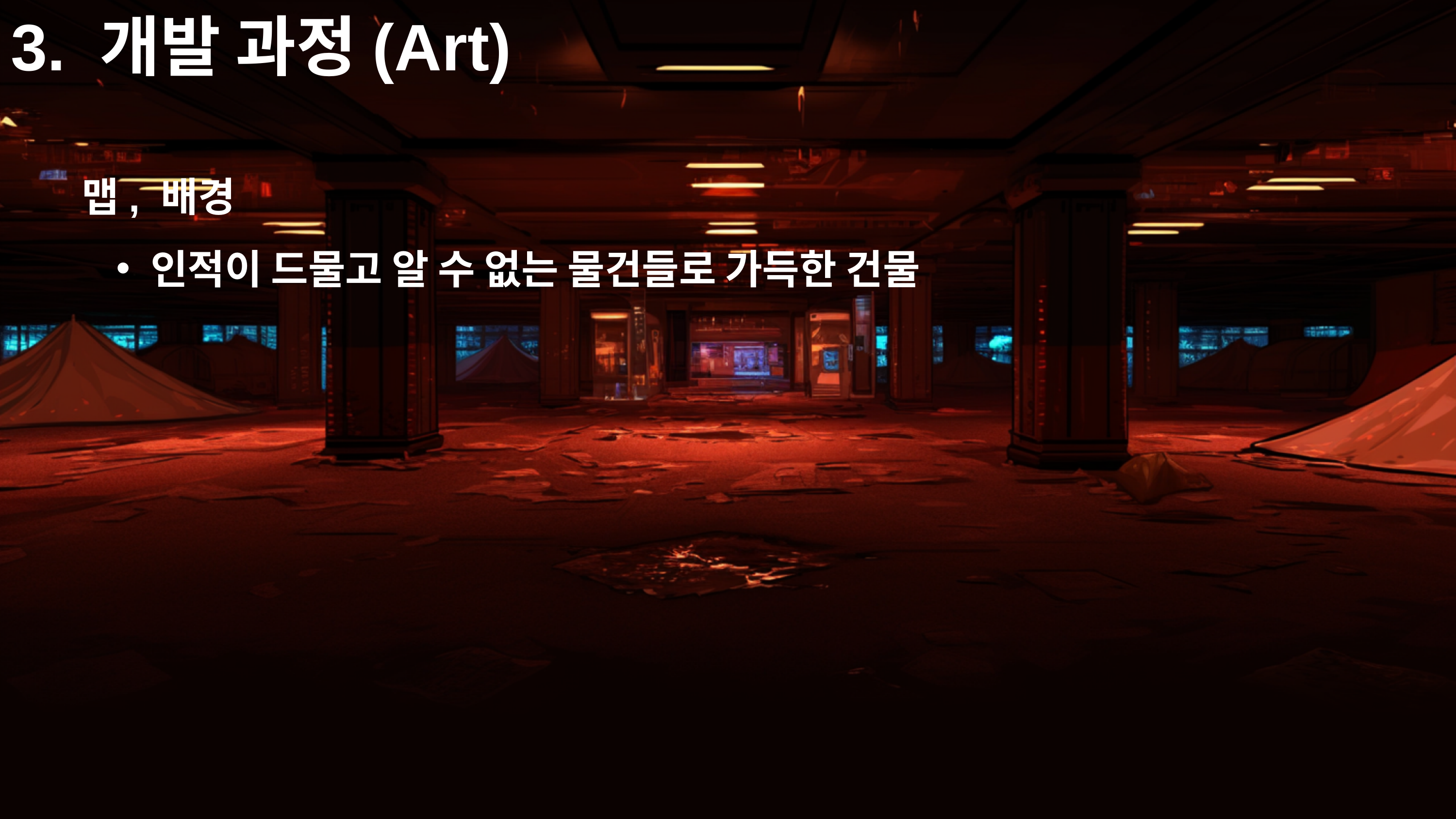

3. 개발 과정(Art)

맵, 배경
인적이 드물고 알 수 없는 물건들로 가득한 건물